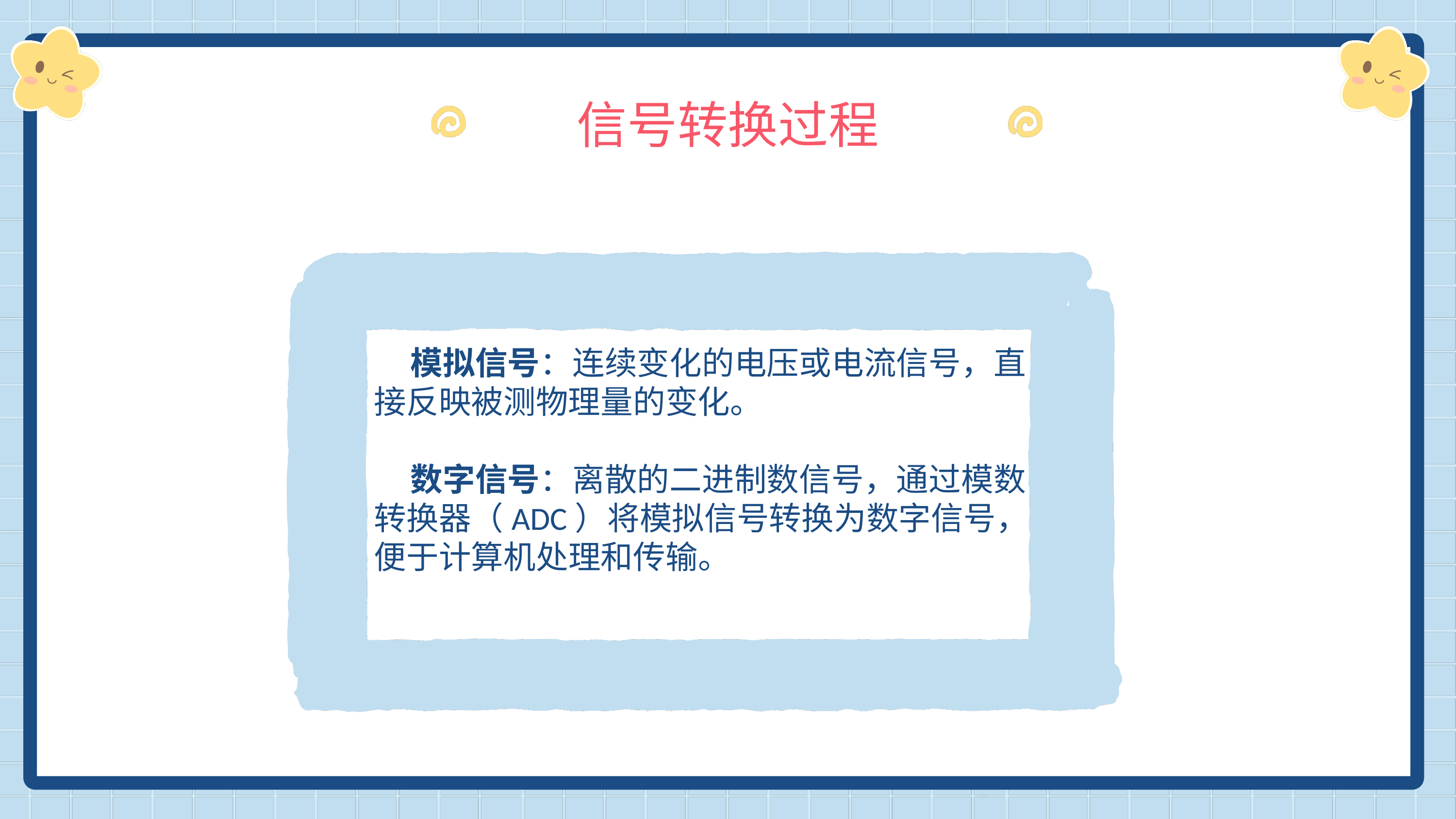

信号转换过程

模拟信号：连续变化的电压或电流信号，直接反映被测物理量的变化。

数字信号：离散的二进制数信号，通过模数转换器（ADC）将模拟信号转换为数字信号，便于计算机处理和传输。